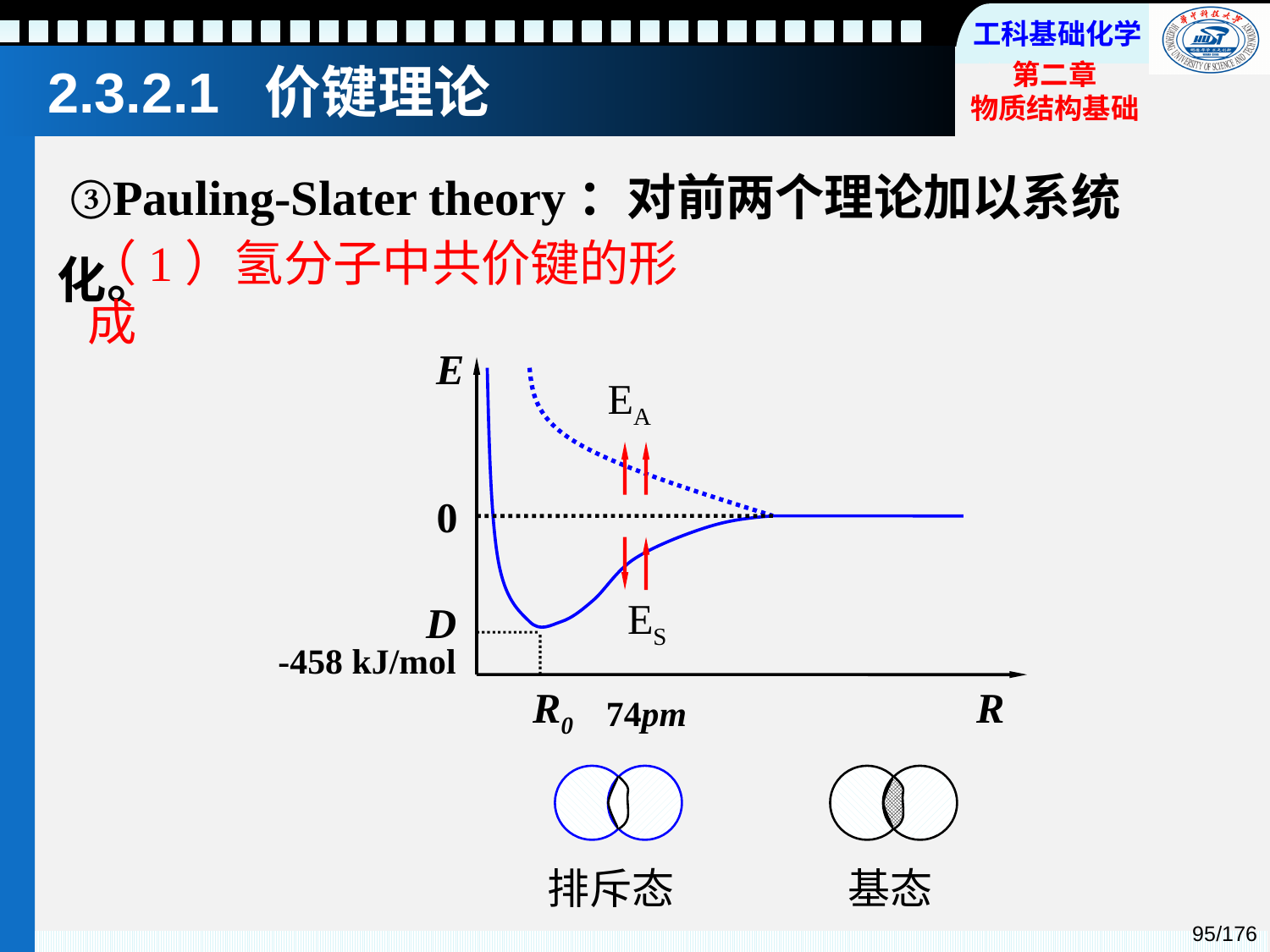

2.3.2.1  价键理论
 ③Pauling-Slater theory：对前两个理论加以系统化。
（1）氢分子中共价键的形成
E

0

D
-458 kJ/mol

R0
R
74pm
EA
ES

排斥态
基态